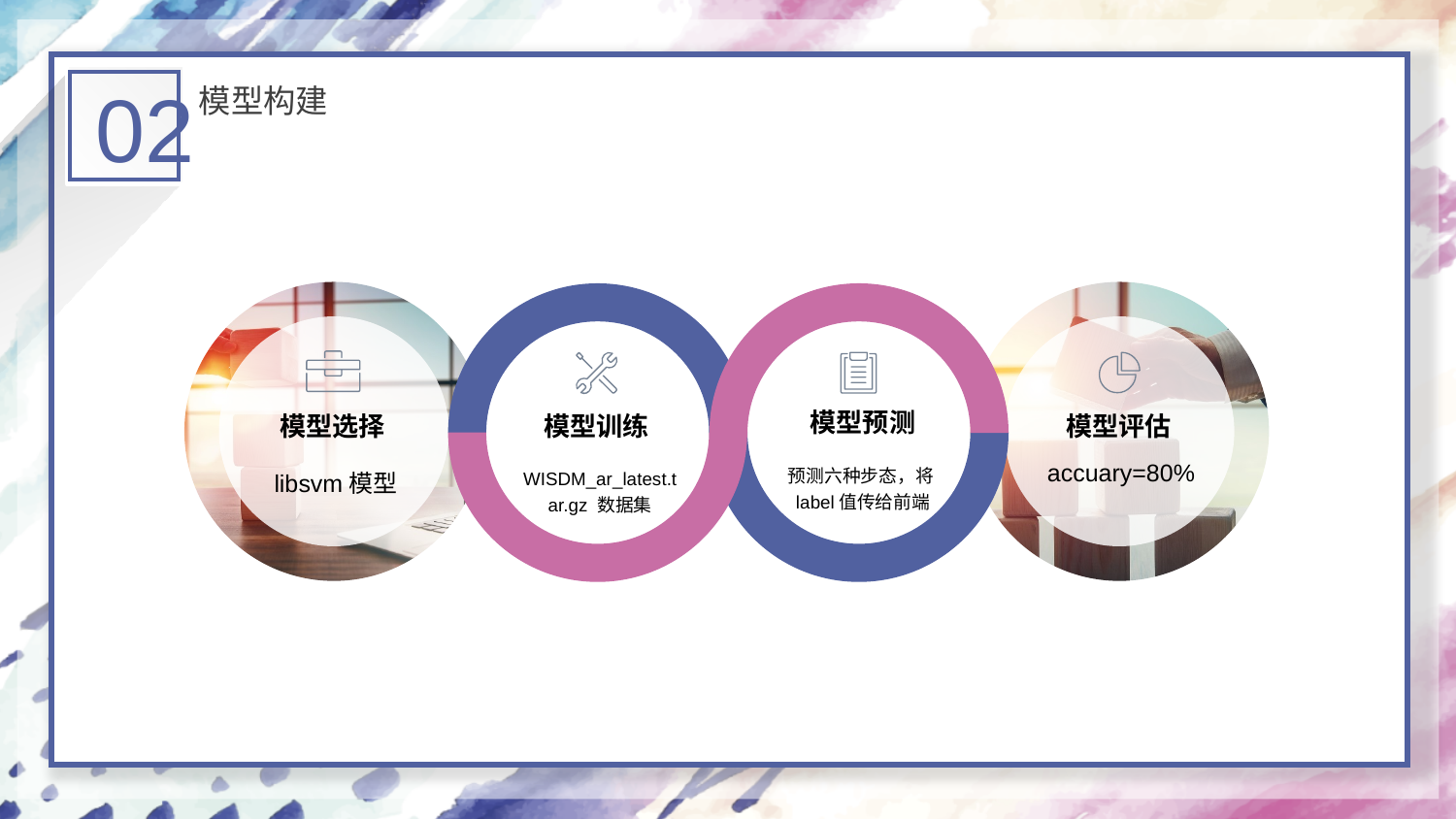

02
模型构建

模型预测
模型选择
模型训练
模型评估
预测六种步态，将label值传给前端
accuary=80%
libsvm模型
WISDM_ar_latest.tar.gz 数据集